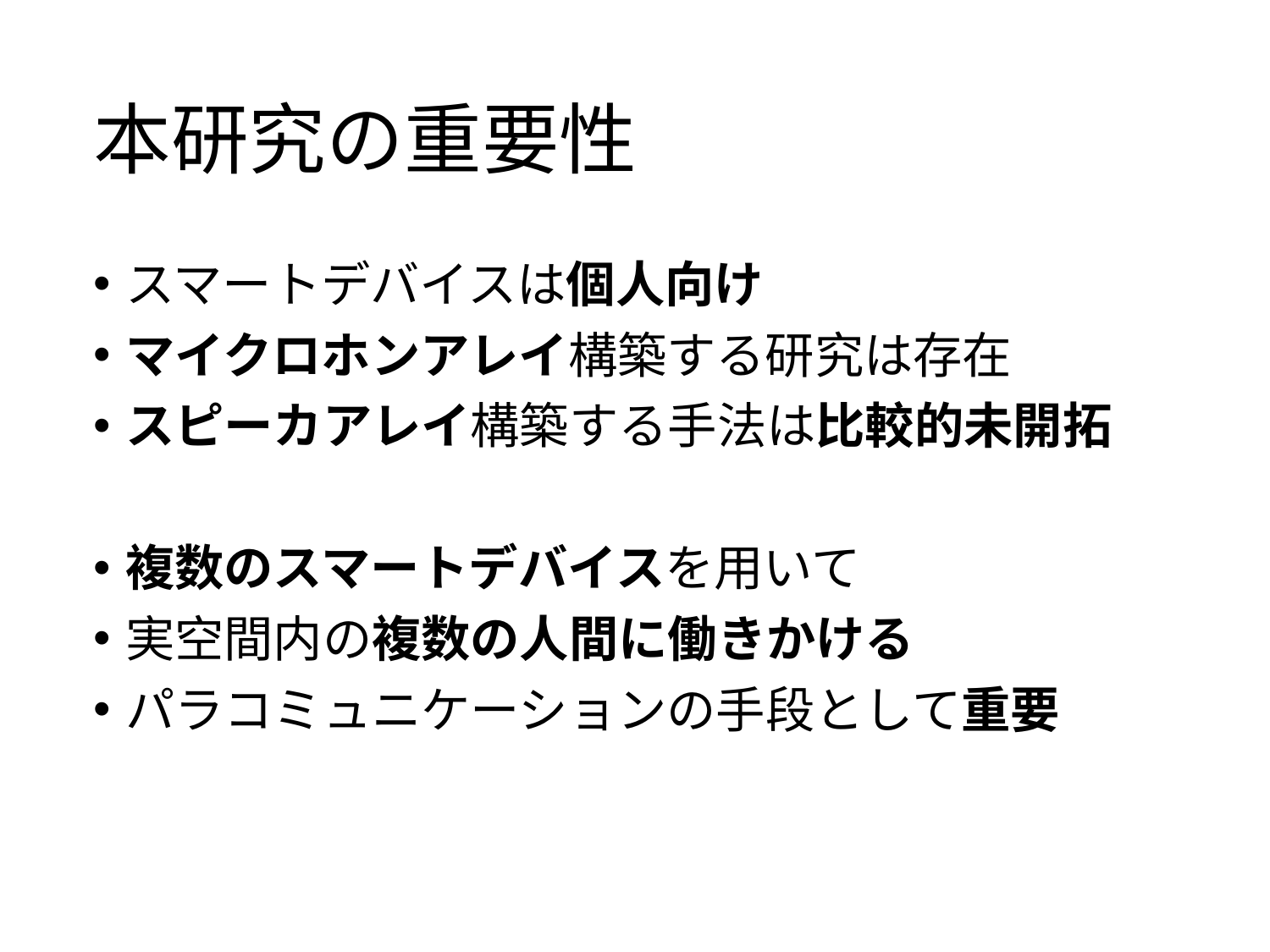

# 本研究の重要性
スマートデバイスは個人向け
マイクロホンアレイ構築する研究は存在
スピーカアレイ構築する手法は比較的未開拓

複数のスマートデバイスを用いて
実空間内の複数の人間に働きかける
パラコミュニケーションの手段として重要